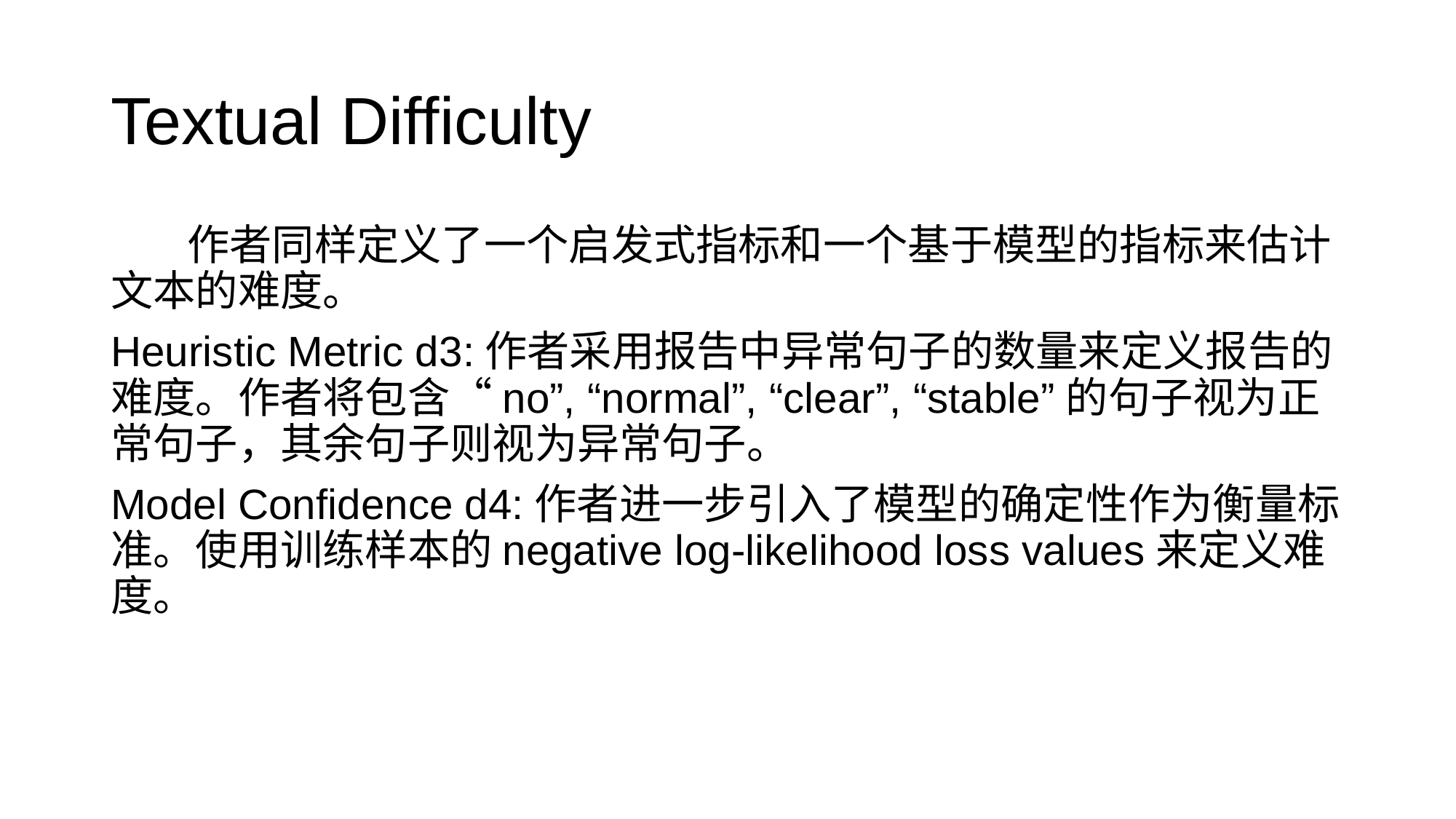

# Textual Difficulty
       作者同样定义了一个启发式指标和一个基于模型的指标来估计文本的难度。
Heuristic Metric d3:作者采用报告中异常句子的数量来定义报告的难度。作者将包含“no”, “normal”, “clear”, “stable”的句子视为正常句子，其余句子则视为异常句子。
Model Confidence d4:作者进一步引入了模型的确定性作为衡量标准。使用训练样本的negative log-likelihood loss values来定义难度。